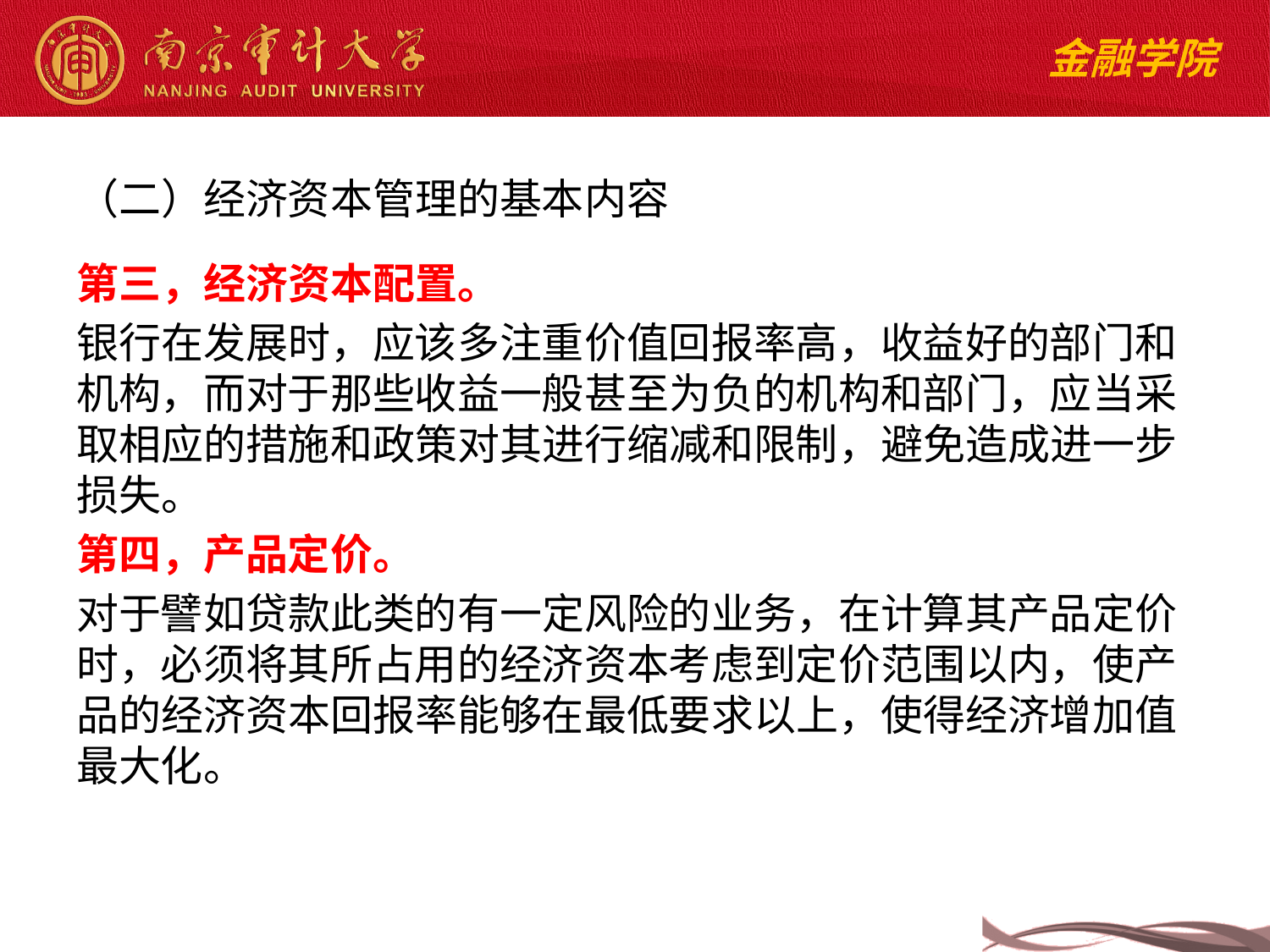

（二）经济资本管理的基本内容
第三，经济资本配置。
银行在发展时，应该多注重价值回报率高，收益好的部门和机构，而对于那些收益一般甚至为负的机构和部门，应当采取相应的措施和政策对其进行缩减和限制，避免造成进一步损失。
第四，产品定价。
对于譬如贷款此类的有一定风险的业务，在计算其产品定价时，必须将其所占用的经济资本考虑到定价范围以内，使产品的经济资本回报率能够在最低要求以上，使得经济增加值最大化。